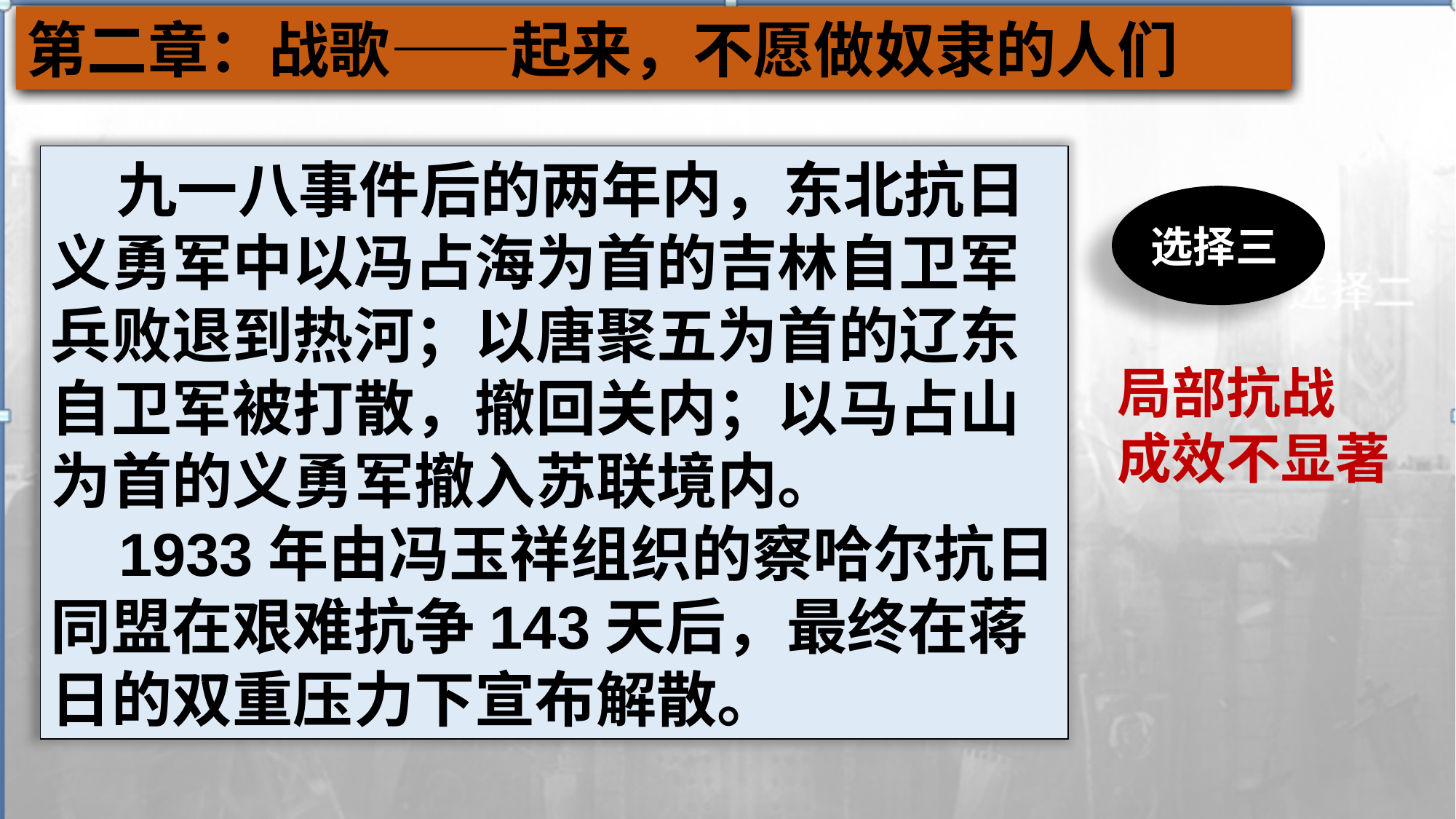

第二章：战歌——起来，不愿做奴隶的人们
       九一八事件后的两年内，东北抗日义勇军中以冯占海为首的吉林自卫军兵败退到热河；以唐聚五为首的辽东自卫军被打散，撤回关内；以马占山为首的义勇军撤入苏联境内。
    1933年由冯玉祥组织的察哈尔抗日同盟在艰难抗争143天后，最终在蒋日的双重压力下宣布解散。

选择三
局部抗战
成效不显著